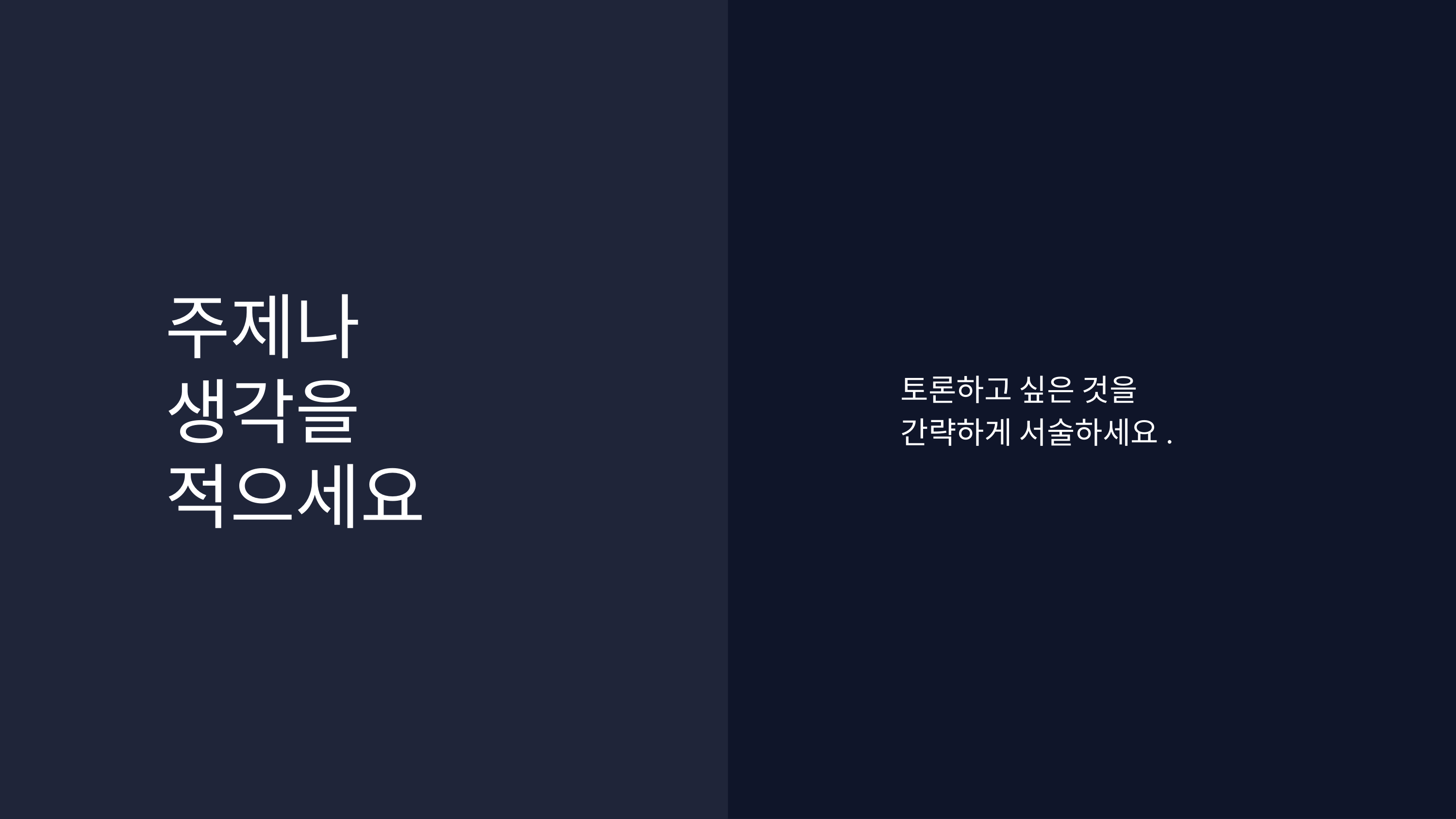

주제나
생각을
적으세요
토론하고 싶은 것을
간략하게 서술하세요.